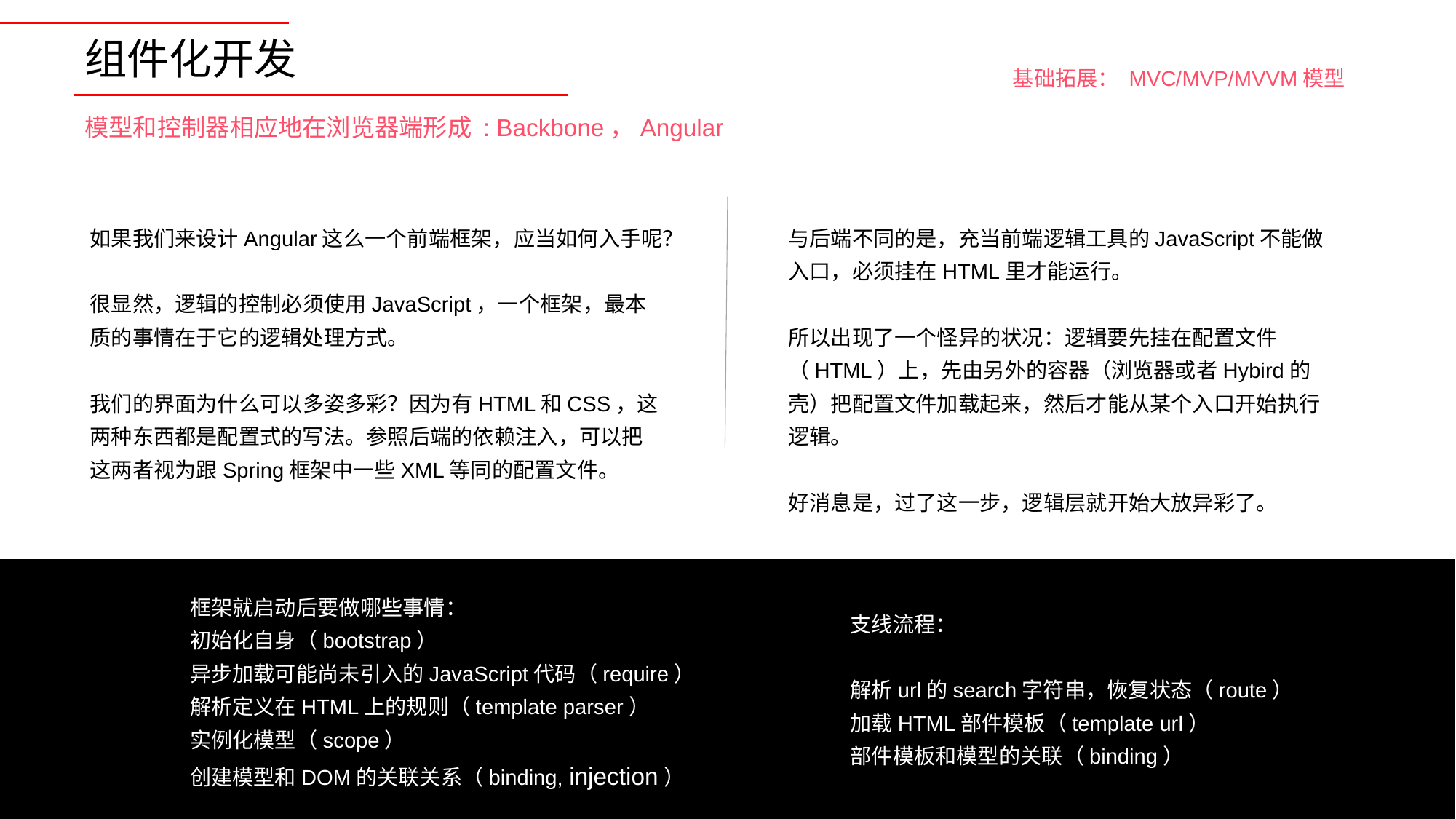

组件化开发
基础拓展： MVC/MVP/MVVM模型
模型和控制器相应地在浏览器端形成 : Backbone，Angular

如果我们来设计Angular这么一个前端框架，应当如何入手呢？

很显然，逻辑的控制必须使用JavaScript，一个框架，最本质的事情在于它的逻辑处理方式。

我们的界面为什么可以多姿多彩？因为有HTML和CSS，这两种东西都是配置式的写法。参照后端的依赖注入，可以把这两者视为跟Spring框架中一些XML等同的配置文件。
与后端不同的是，充当前端逻辑工具的JavaScript不能做入口，必须挂在HTML里才能运行。

所以出现了一个怪异的状况：逻辑要先挂在配置文件（HTML）上，先由另外的容器（浏览器或者Hybird的壳）把配置文件加载起来，然后才能从某个入口开始执行逻辑。

好消息是，过了这一步，逻辑层就开始大放异彩了。

框架就启动后要做哪些事情：
初始化自身（bootstrap）
异步加载可能尚未引入的JavaScript代码（require）
解析定义在HTML上的规则（template parser）
实例化模型（scope）
创建模型和DOM的关联关系（binding, injection）
支线流程：

解析url的search字符串，恢复状态（route）
加载HTML部件模板（template url）
部件模板和模型的关联（binding）